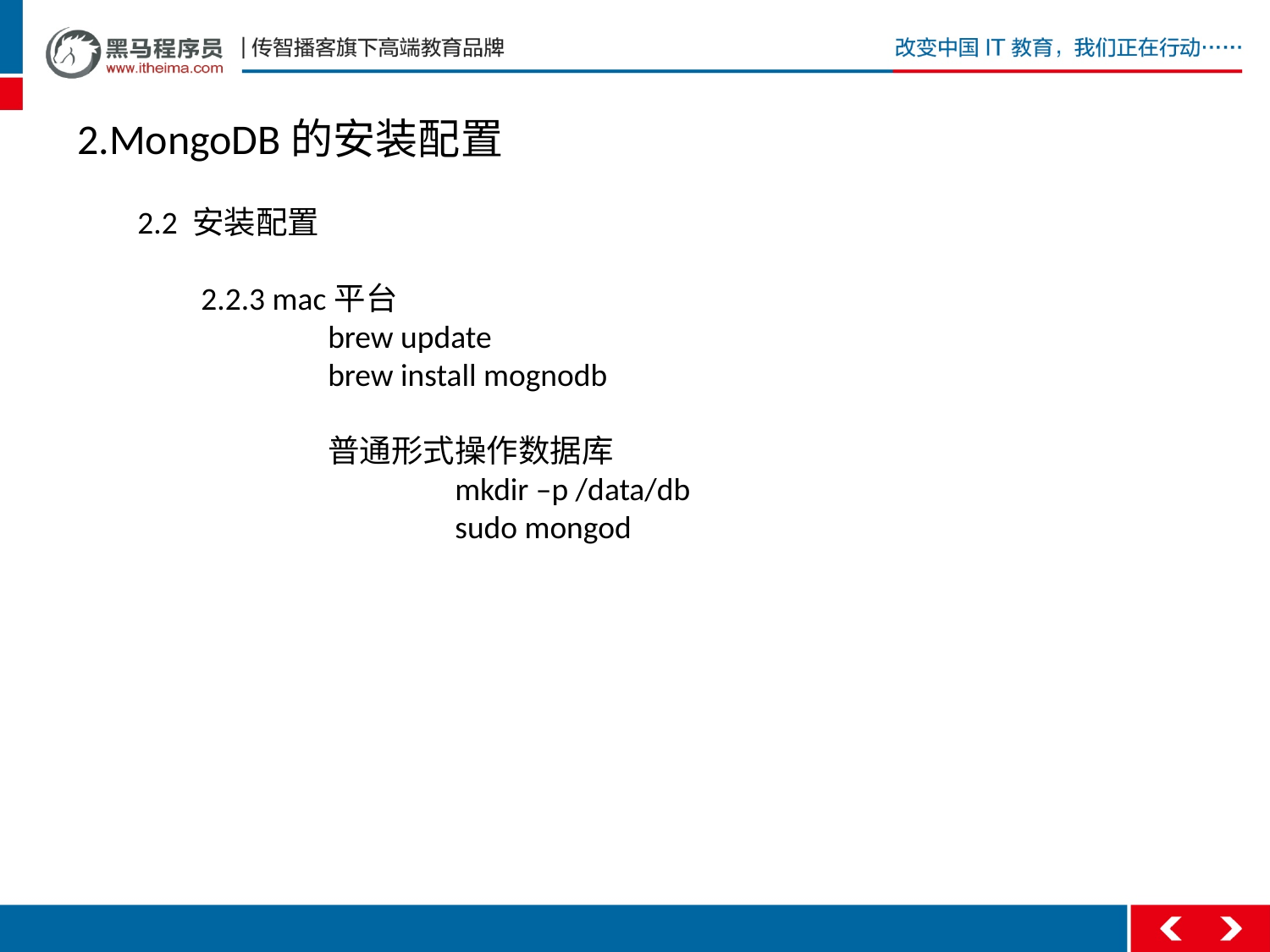

2.MongoDB的安装配置
2.2 安装配置

2.2.3 mac平台
	brew update
	brew install mognodb

	普通形式操作数据库
		mkdir –p /data/db
		sudo mongod